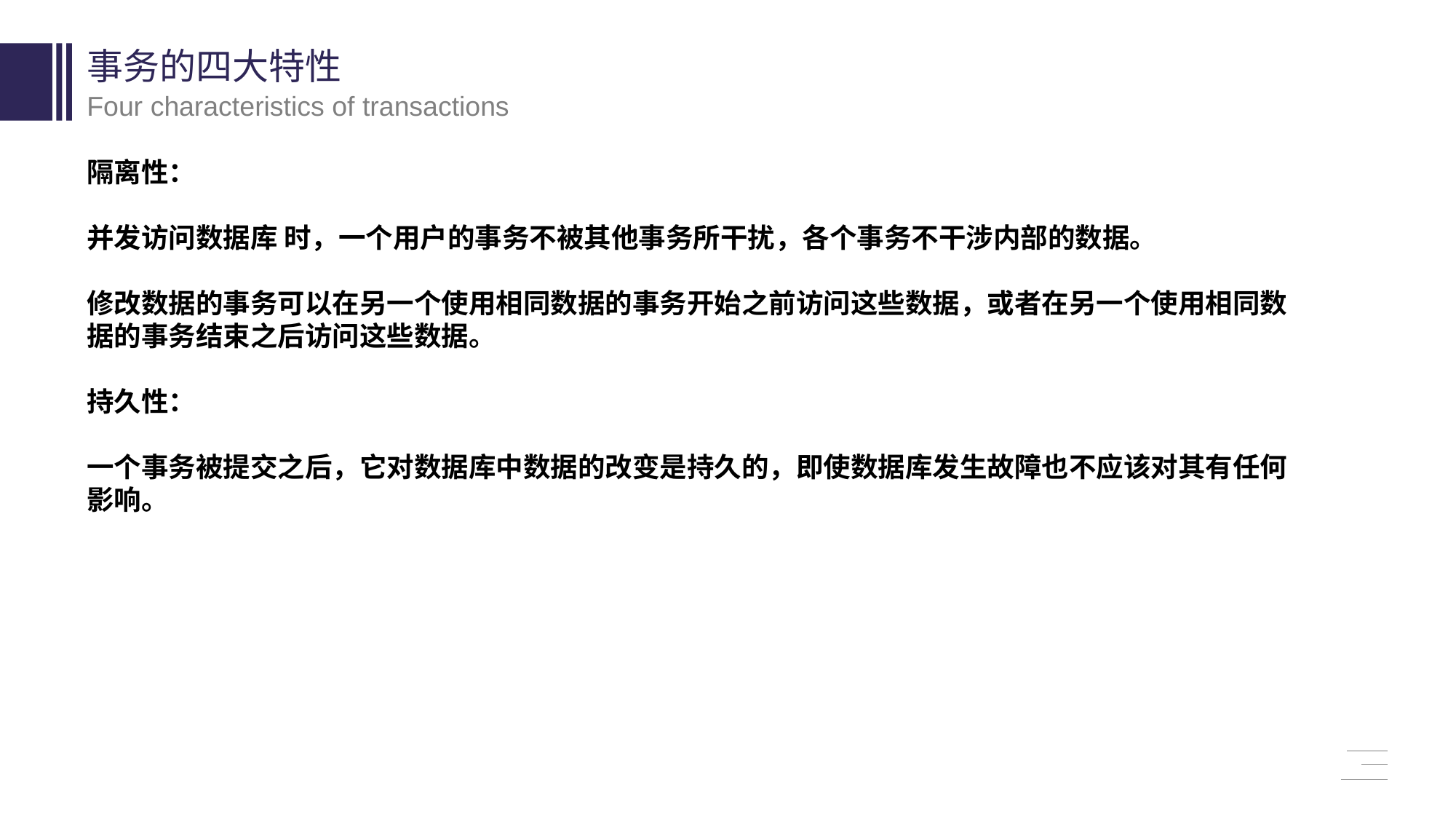

事务的四大特性

Four characteristics of transactions
隔离性：

并发访问数据库 时，一个用户的事务不被其他事务所干扰，各个事务不干涉内部的数据。

修改数据的事务可以在另一个使用相同数据的事务开始之前访问这些数据，或者在另一个使用相同数据的事务结束之后访问这些数据。

持久性：

一个事务被提交之后，它对数据库中数据的改变是持久的，即使数据库发生故障也不应该对其有任何影响。